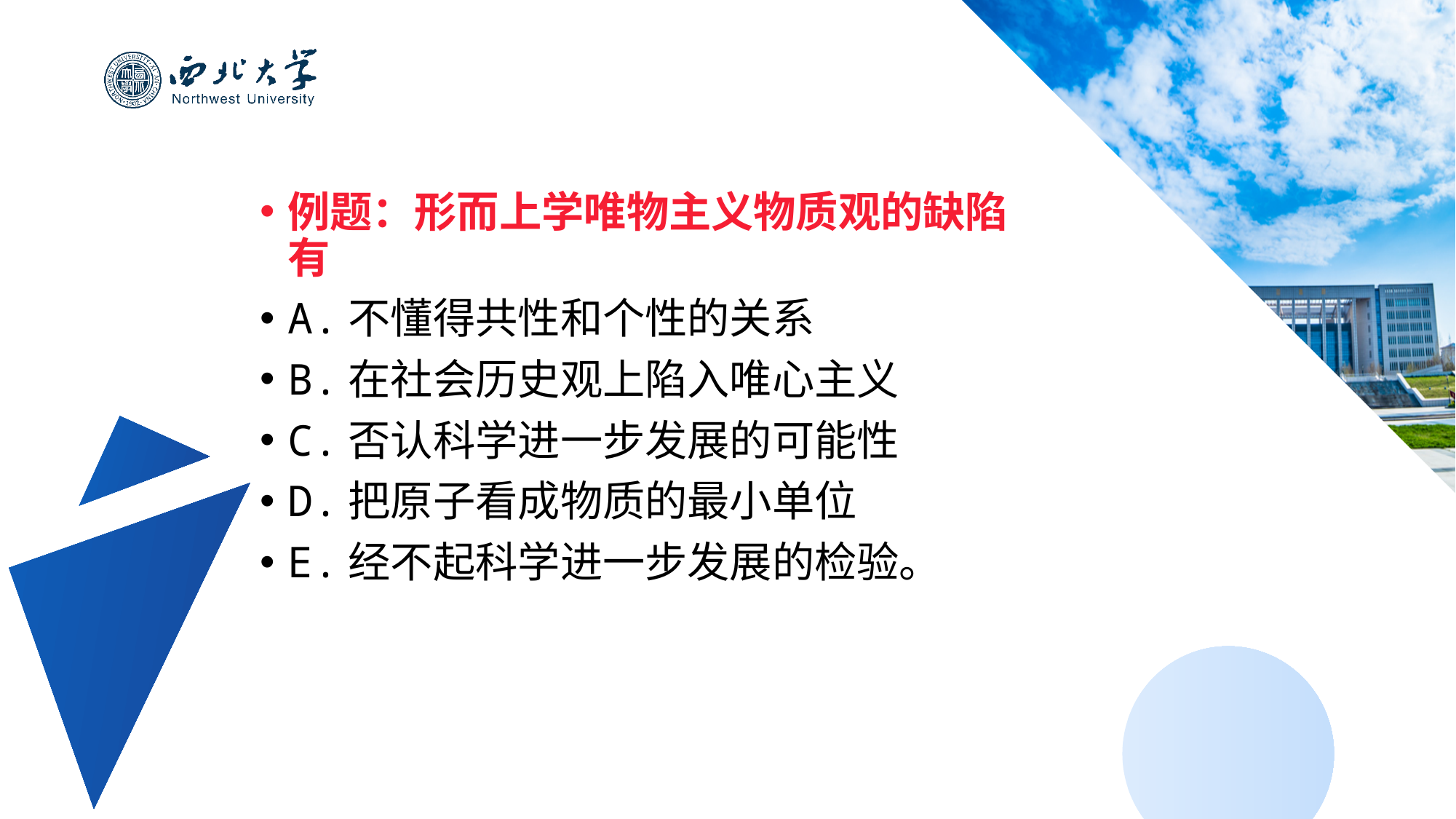

例题：形而上学唯物主义物质观的缺陷有
A.不懂得共性和个性的关系
B.在社会历史观上陷入唯心主义
C.否认科学进一步发展的可能性
D.把原子看成物质的最小单位
E.经不起科学进一步发展的检验。